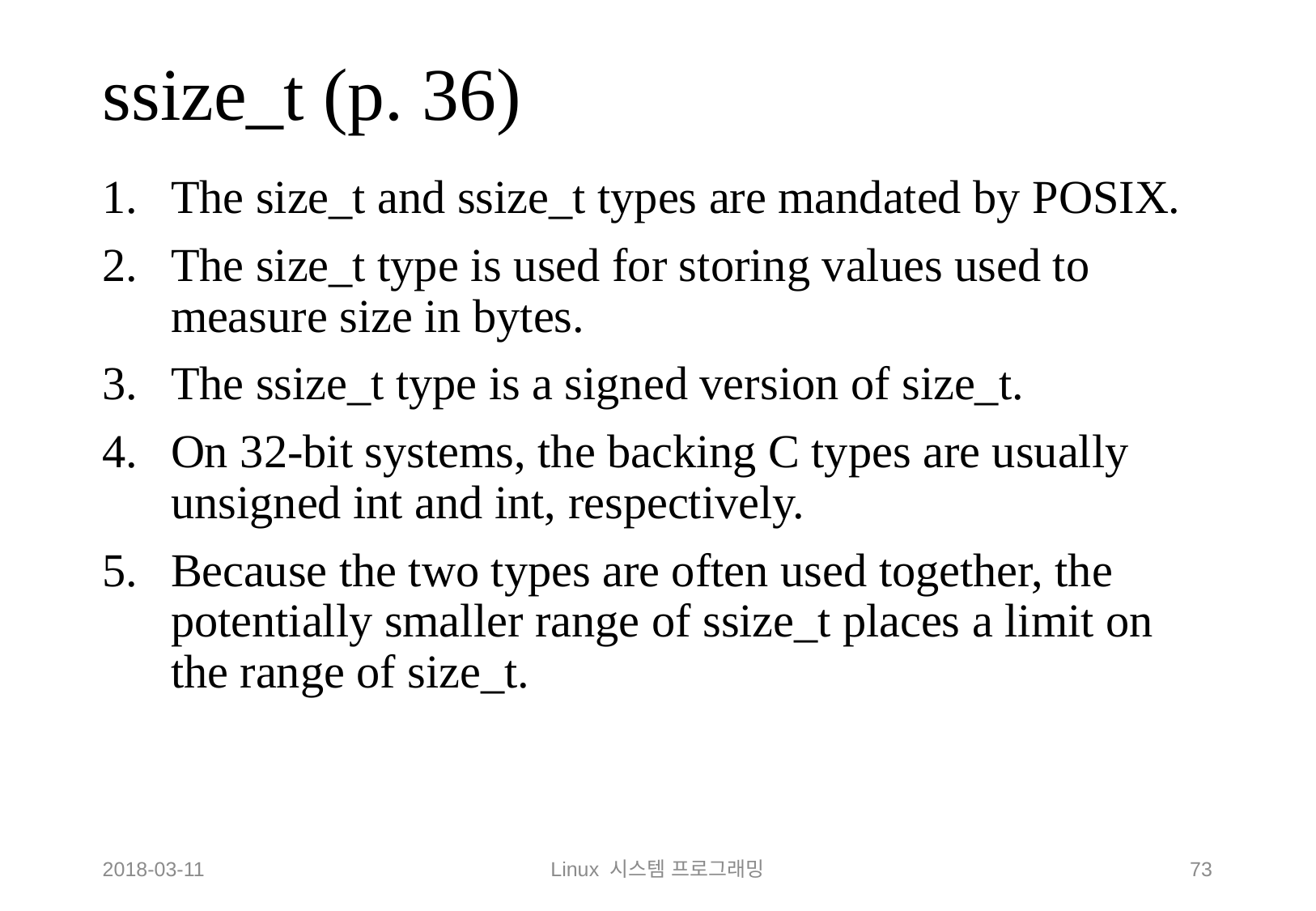

# ssize_t (p. 36)
The size_t and ssize_t types are mandated by POSIX.
The size_t type is used for storing values used to measure size in bytes.
The ssize_t type is a signed version of size_t.
On 32-bit systems, the backing C types are usually unsigned int and int, respectively.
Because the two types are often used together, the potentially smaller range of ssize_t places a limit on the range of size_t.
2018-03-11
Linux 시스템 프로그래밍
73